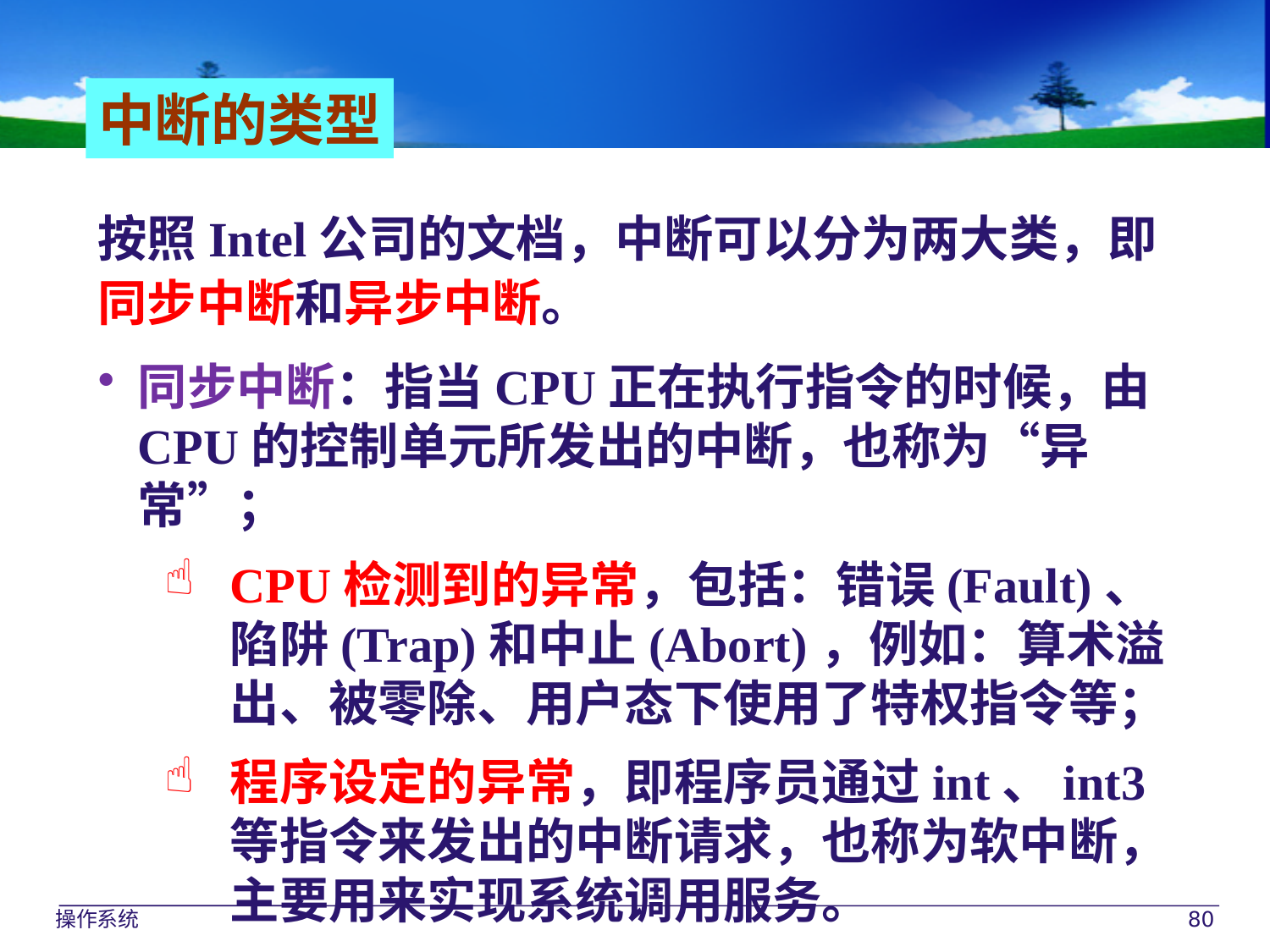

中断的类型
按照Intel公司的文档，中断可以分为两大类，即
同步中断和异步中断。
同步中断：指当CPU正在执行指令的时候，由CPU的控制单元所发出的中断，也称为“异常”；
CPU检测到的异常，包括：错误(Fault)、
陷阱(Trap)和中止(Abort)，例如：算术溢出、被零除、用户态下使用了特权指令等；
程序设定的异常，即程序员通过int、int3等指令来发出的中断请求，也称为软中断，主要用来实现系统调用服务。
操作系统
80